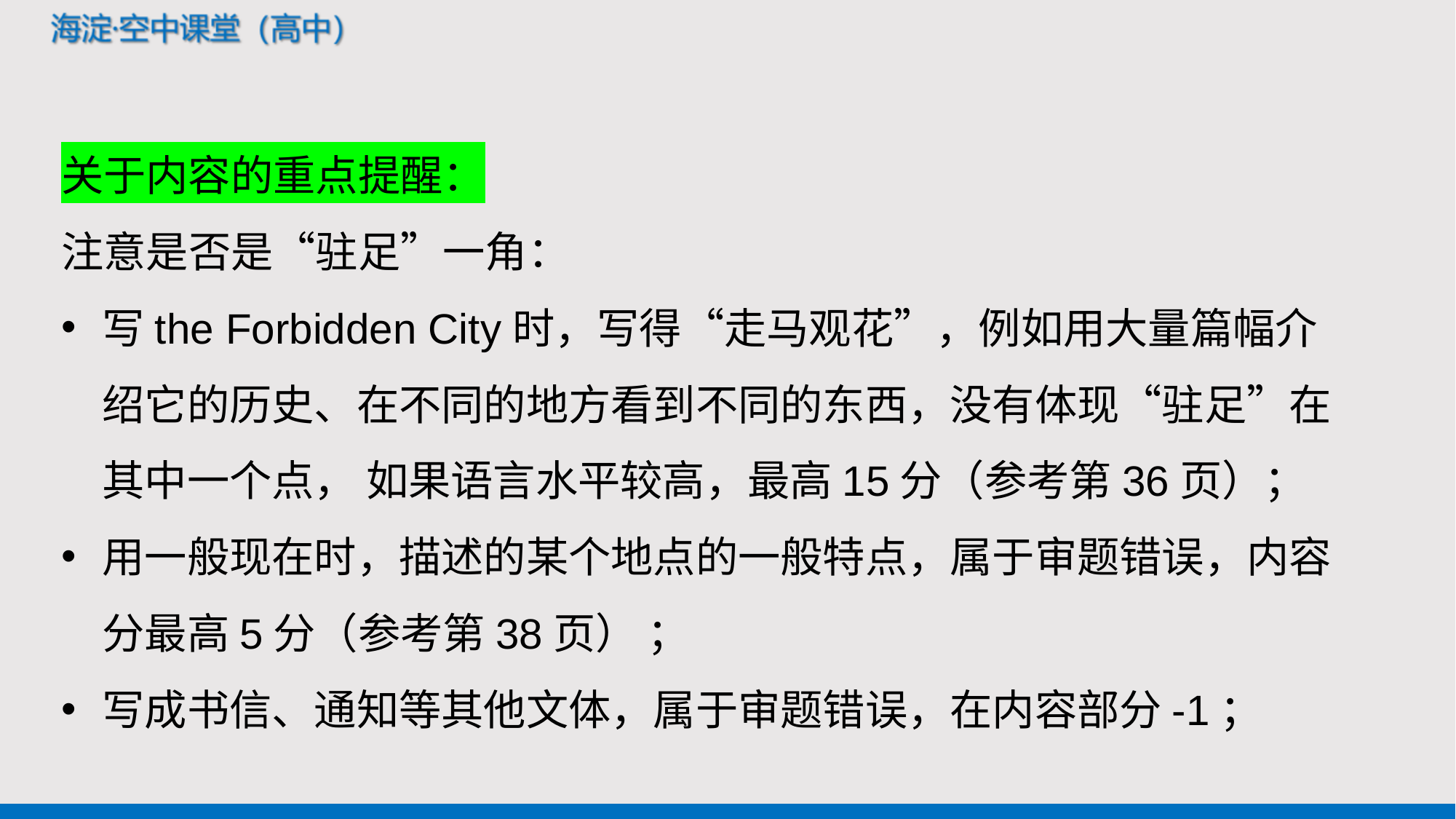

关于内容的重点提醒：
注意是否是“驻足”一角：
写the Forbidden City时，写得“走马观花”，例如用大量篇幅介绍它的历史、在不同的地方看到不同的东西，没有体现“驻足”在其中一个点， 如果语言水平较高，最高15分（参考第36页）；
用一般现在时，描述的某个地点的一般特点，属于审题错误，内容分最高5分（参考第38页） ；
写成书信、通知等其他文体，属于审题错误，在内容部分-1；